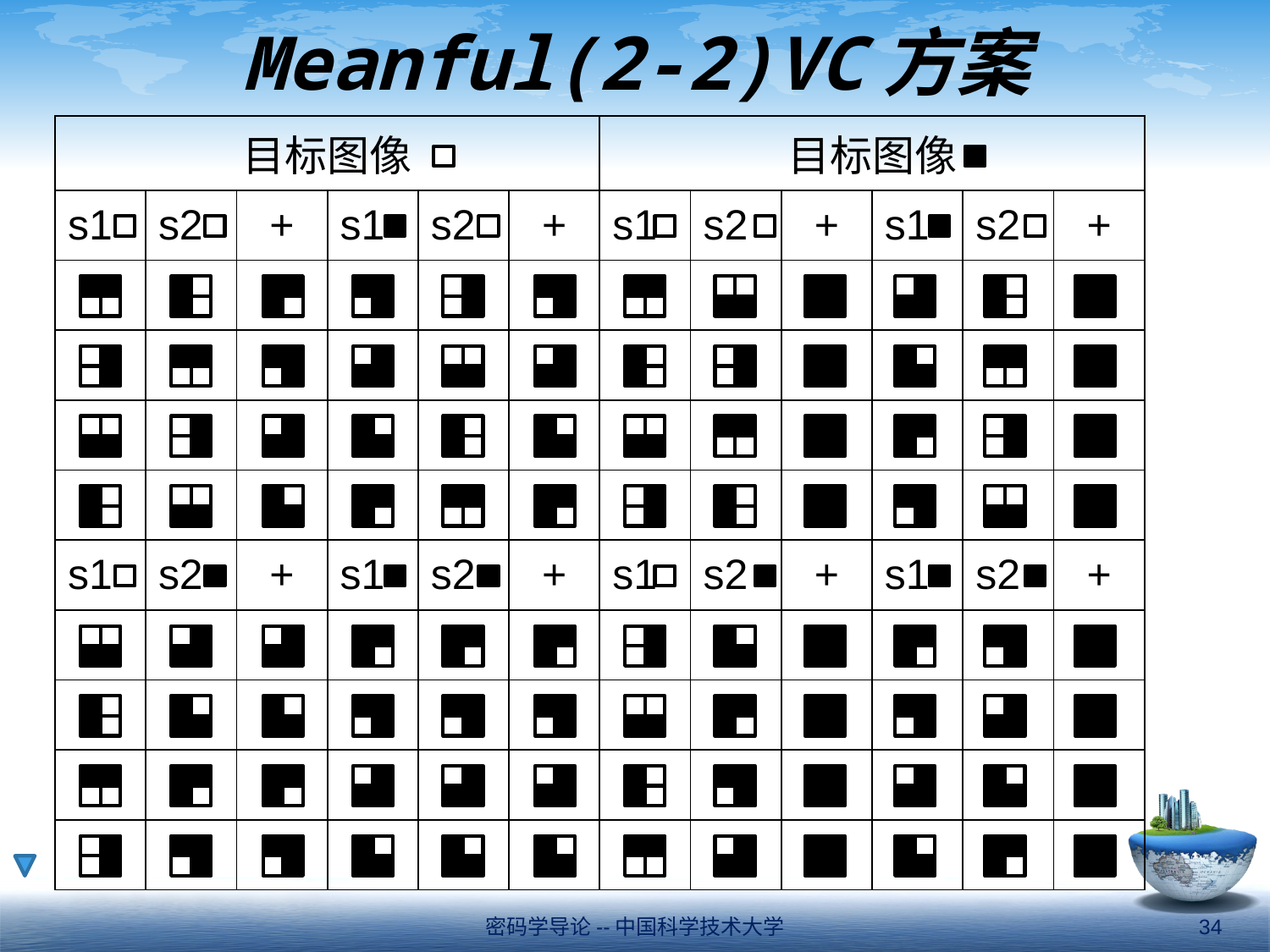

# Meanful(2-2)VC方案
| 目标图像 |  |  |  |  |  | 目标图像 |  |  |  |  |  |
| --- | --- | --- | --- | --- | --- | --- | --- | --- | --- | --- | --- |
| s1 | s2 | + | s1 | s2 | + | s1 | s2 | + | s1 | s2 | + |
|  |  |  |  |  |  |  |  |  |  |  |  |
|  |  |  |  |  |  |  |  |  |  |  |  |
|  |  |  |  |  |  |  |  |  |  |  |  |
|  |  |  |  |  |  |  |  |  |  |  |  |
| s1 | s2 | + | s1 | s2 | + | s1 | s2 | + | s1 | s2 | + |
|  |  |  |  |  |  |  |  |  |  |  |  |
|  |  |  |  |  |  |  |  |  |  |  |  |
|  |  |  |  |  |  |  |  |  |  |  |  |
|  |  |  |  |  |  |  |  |  |  |  |  |

密码学导论--中国科学技术大学
34